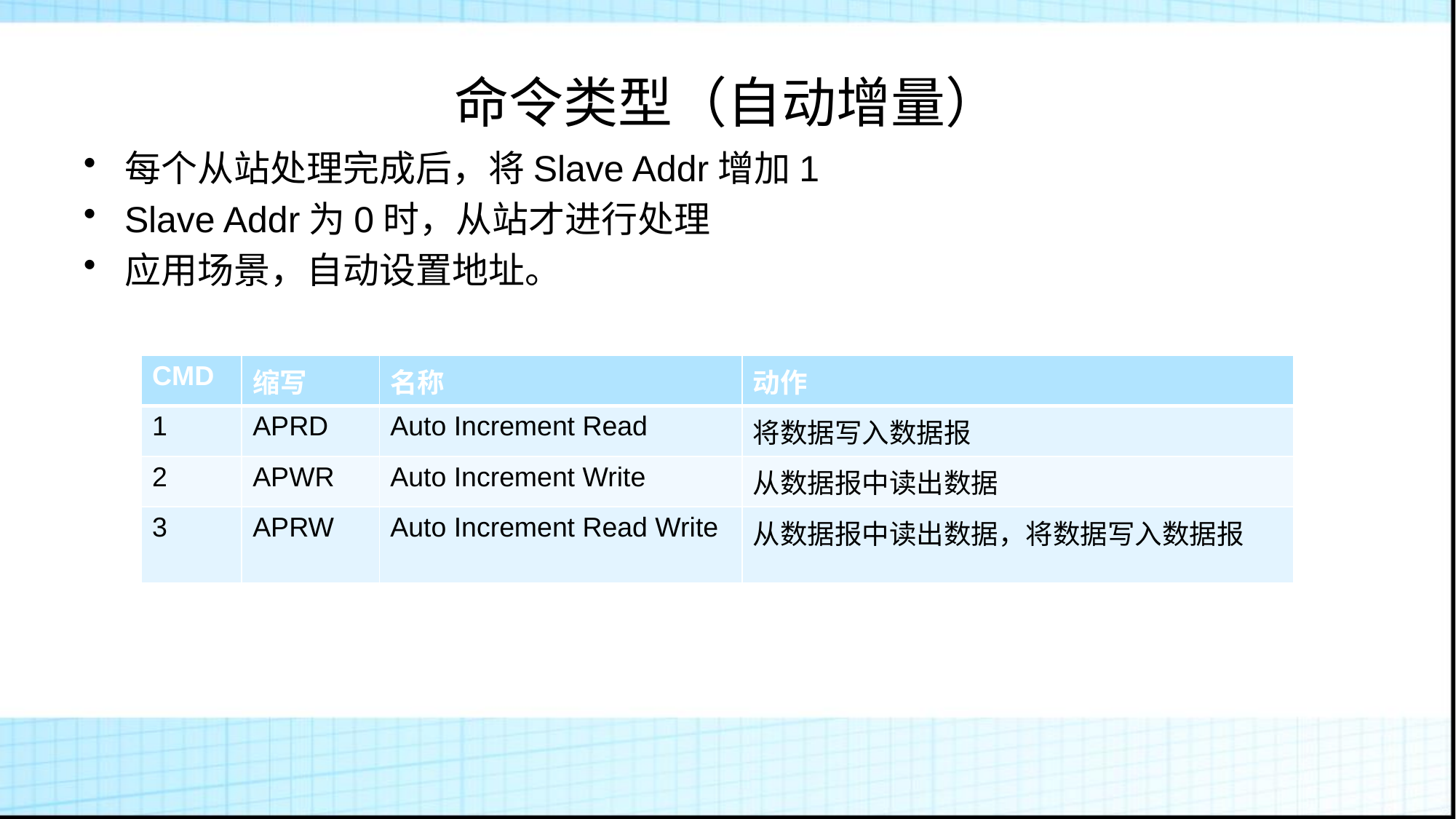

# 命令类型（自动增量）
每个从站处理完成后，将Slave Addr增加1
Slave Addr为0时，从站才进行处理
应用场景，自动设置地址。
| CMD | 缩写 | 名称 | 动作 |
| --- | --- | --- | --- |
| 1 | APRD | Auto Increment Read | 将数据写入数据报 |
| 2 | APWR | Auto Increment Write | 从数据报中读出数据 |
| 3 | APRW | Auto Increment Read Write | 从数据报中读出数据，将数据写入数据报 |